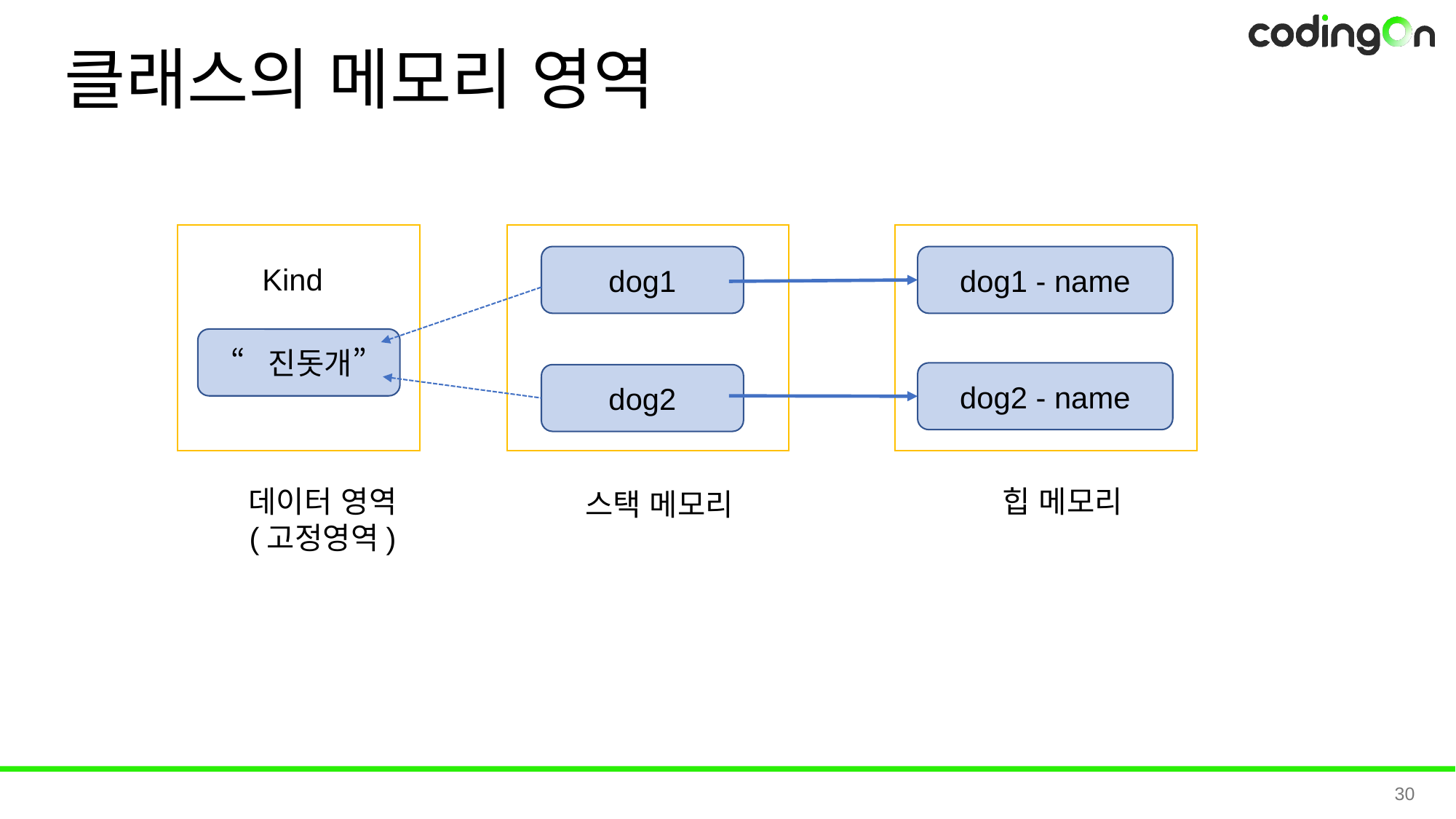

# 클래스의 메모리 영역

dog1
dog1 - name
Kind
“진돗개”
dog2 - name
dog2
힙 메모리
데이터 영역
(고정영역)
스택 메모리
30